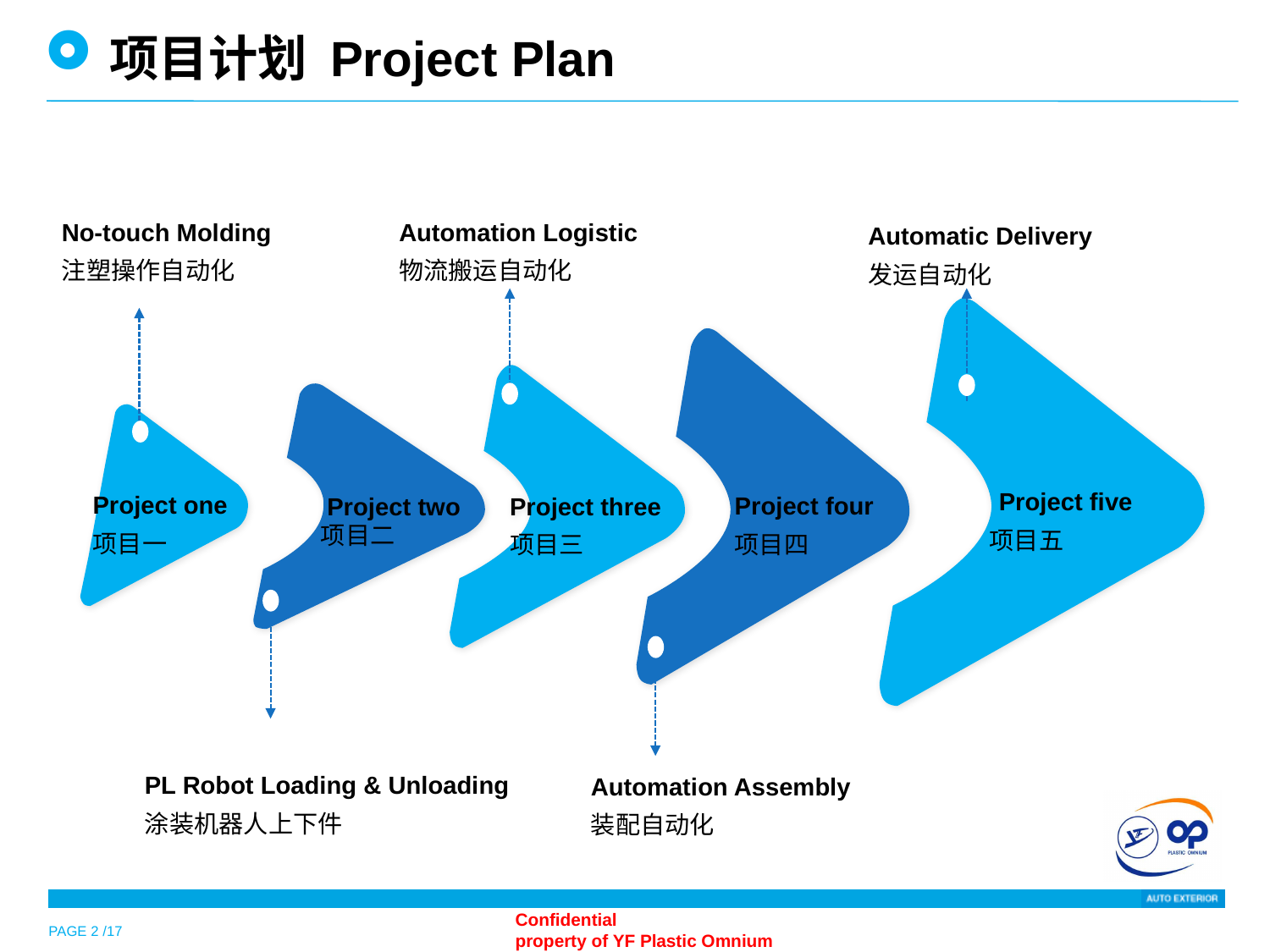

项目计划 Project Plan
No-touch Molding
注塑操作自动化

Automation Logistic
物流搬运自动化

Automatic Delivery
发运自动化

Project five
        项目五

Project four
   项目四

Project three
项目三

     Project two
    项目二

Project one
项目一

PL Robot Loading & Unloading
涂装机器人上下件
Automation Assembly
装配自动化
PAGE 2 /17